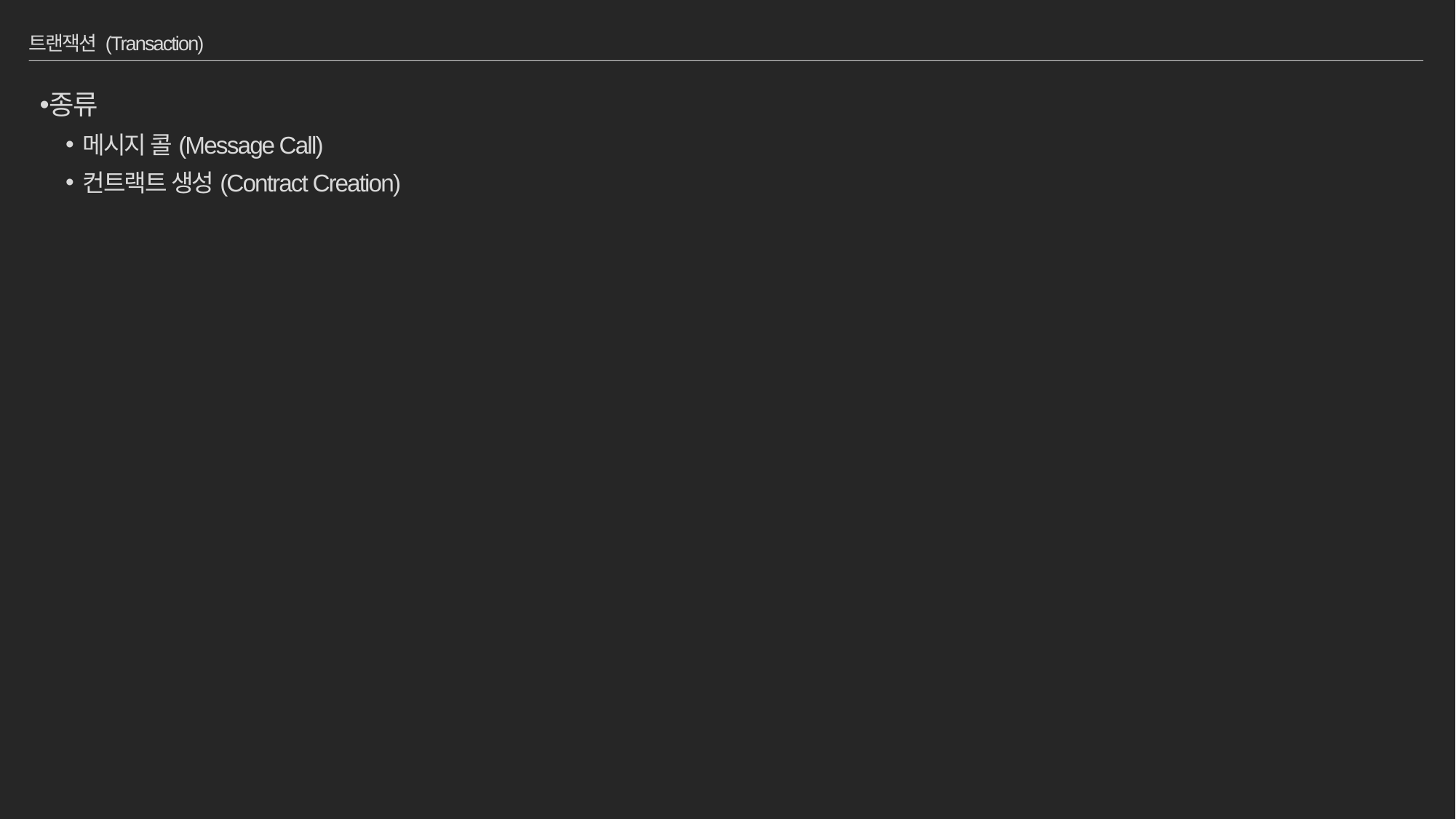

# 트랜잭션 (Transaction)
종류
메시지 콜(Message Call)
컨트랙트 생성(Contract Creation)